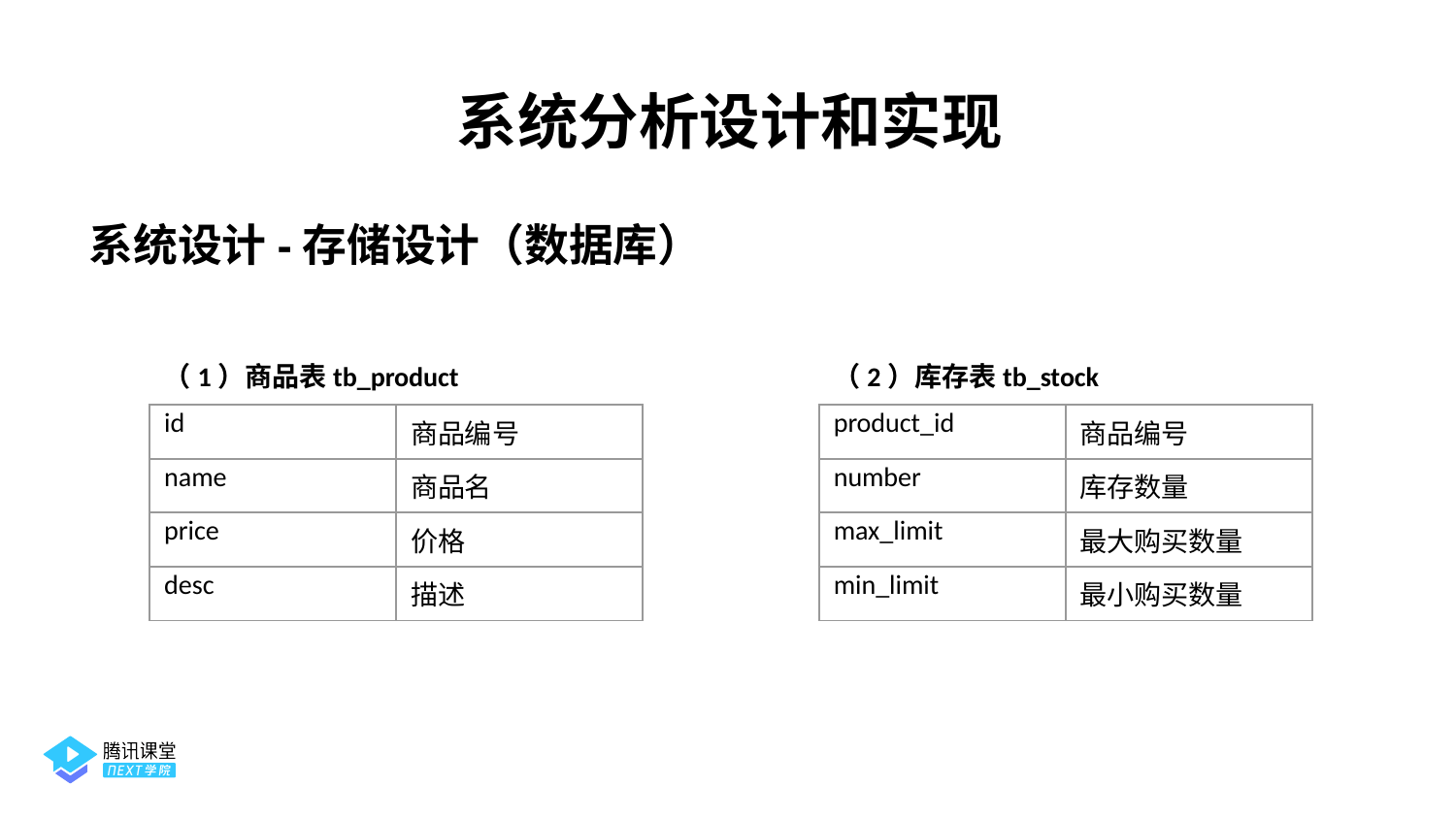

系统分析设计和实现
系统设计-存储设计（数据库）
（1）商品表tb_product
（2）库存表tb_stock
| id | 商品编号 |
| --- | --- |
| name | 商品名 |
| price | 价格 |
| desc | 描述 |
| product\_id | 商品编号 |
| --- | --- |
| number | 库存数量 |
| max\_limit | 最大购买数量 |
| min\_limit | 最小购买数量 |